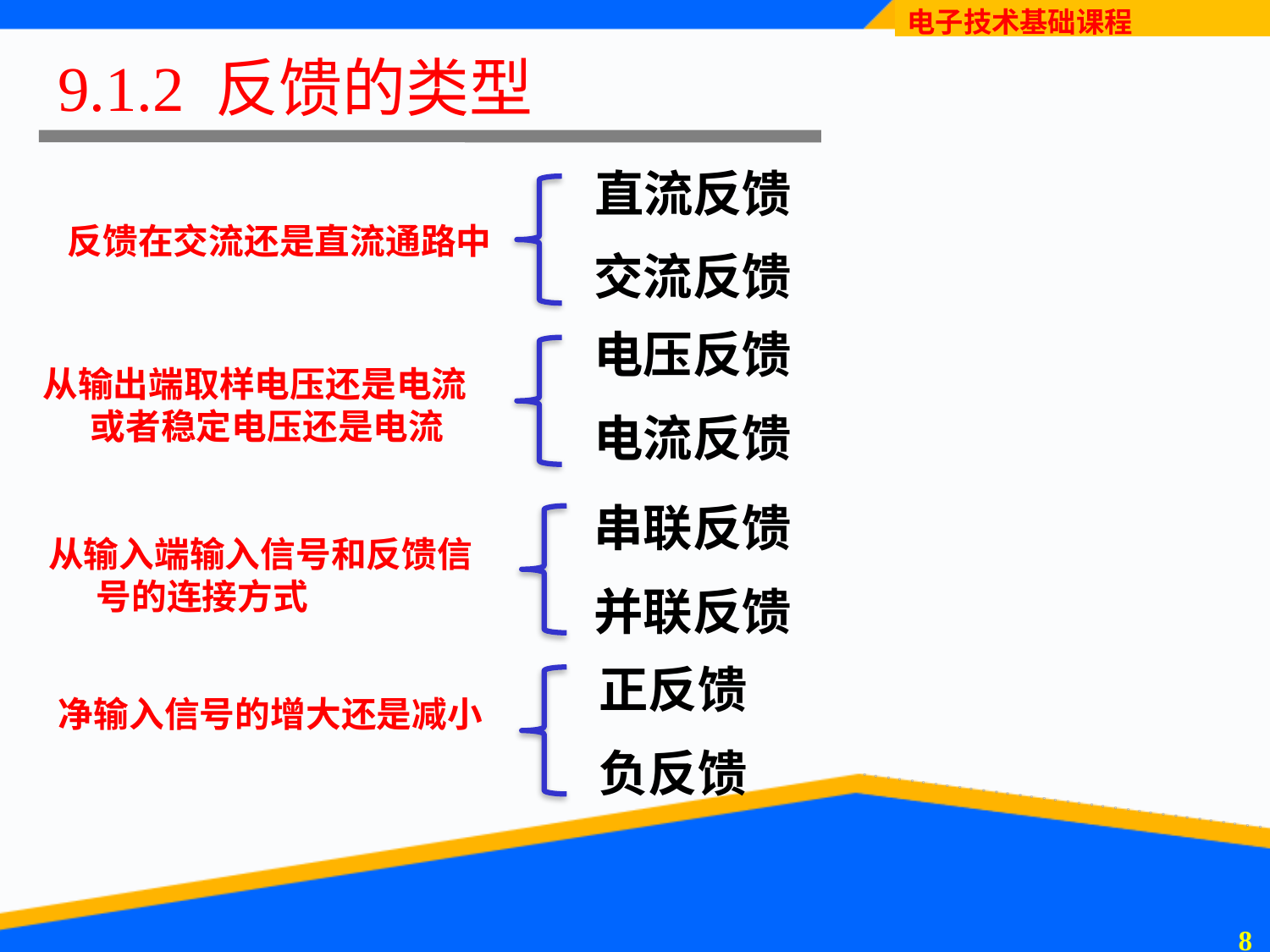

# 9.1.2 反馈的类型
直流反馈

反馈在交流还是直流通路中
交流反馈
电压反馈

从输出端取样电压还是电流或者稳定电压还是电流
电流反馈
串联反馈

从输入端输入信号和反馈信号的连接方式
并联反馈
正反馈

净输入信号的增大还是减小
负反馈
8